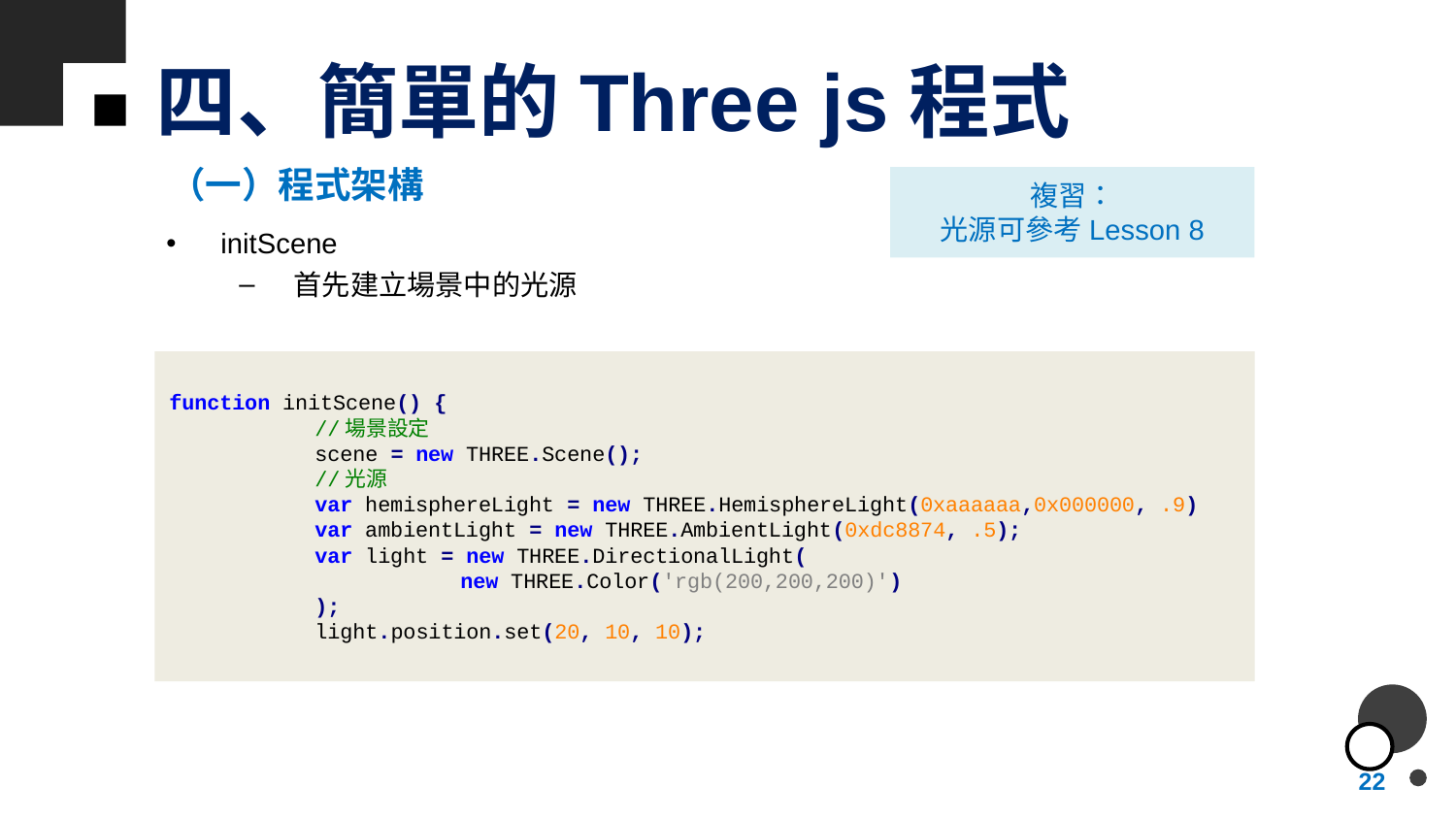

# 四、簡單的Three js程式
（一）程式架構
複習：
光源可參考Lesson 8
initScene
首先建立場景中的光源
function initScene() {
	//場景設定
	scene = new THREE.Scene();
	//光源
	var hemisphereLight = new THREE.HemisphereLight(0xaaaaaa,0x000000, .9)
	var ambientLight = new THREE.AmbientLight(0xdc8874, .5);
	var light = new THREE.DirectionalLight(
		new THREE.Color('rgb(200,200,200)')
	);
	light.position.set(20, 10, 10);

22